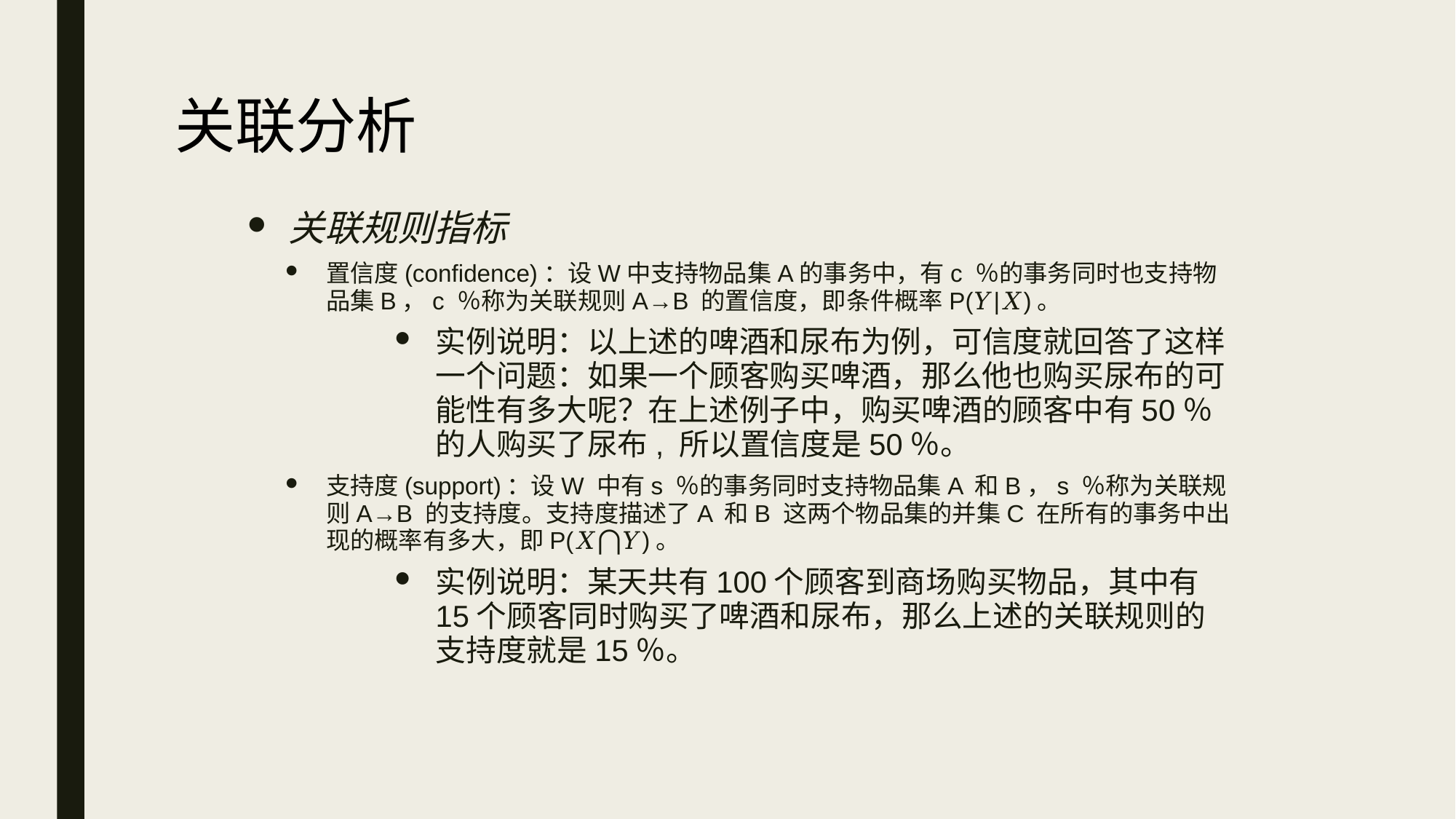

# 关联分析
关联规则指标
置信度(confidence)：设W中支持物品集A的事务中，有c ％的事务同时也支持物品集B，c ％称为关联规则A→B 的置信度，即条件概率P(𝑌|𝑋)。
实例说明：以上述的啤酒和尿布为例，可信度就回答了这样一个问题：如果一个顾客购买啤酒，那么他也购买尿布的可能性有多大呢？在上述例子中，购买啤酒的顾客中有50％的人购买了尿布, 所以置信度是50％。
支持度(support)：设W 中有s ％的事务同时支持物品集A 和B，s ％称为关联规则A→B 的支持度。支持度描述了A 和B 这两个物品集的并集C 在所有的事务中出现的概率有多大，即P(𝑋⋂𝑌)。
实例说明：某天共有100个顾客到商场购买物品，其中有15个顾客同时购买了啤酒和尿布，那么上述的关联规则的支持度就是15％。